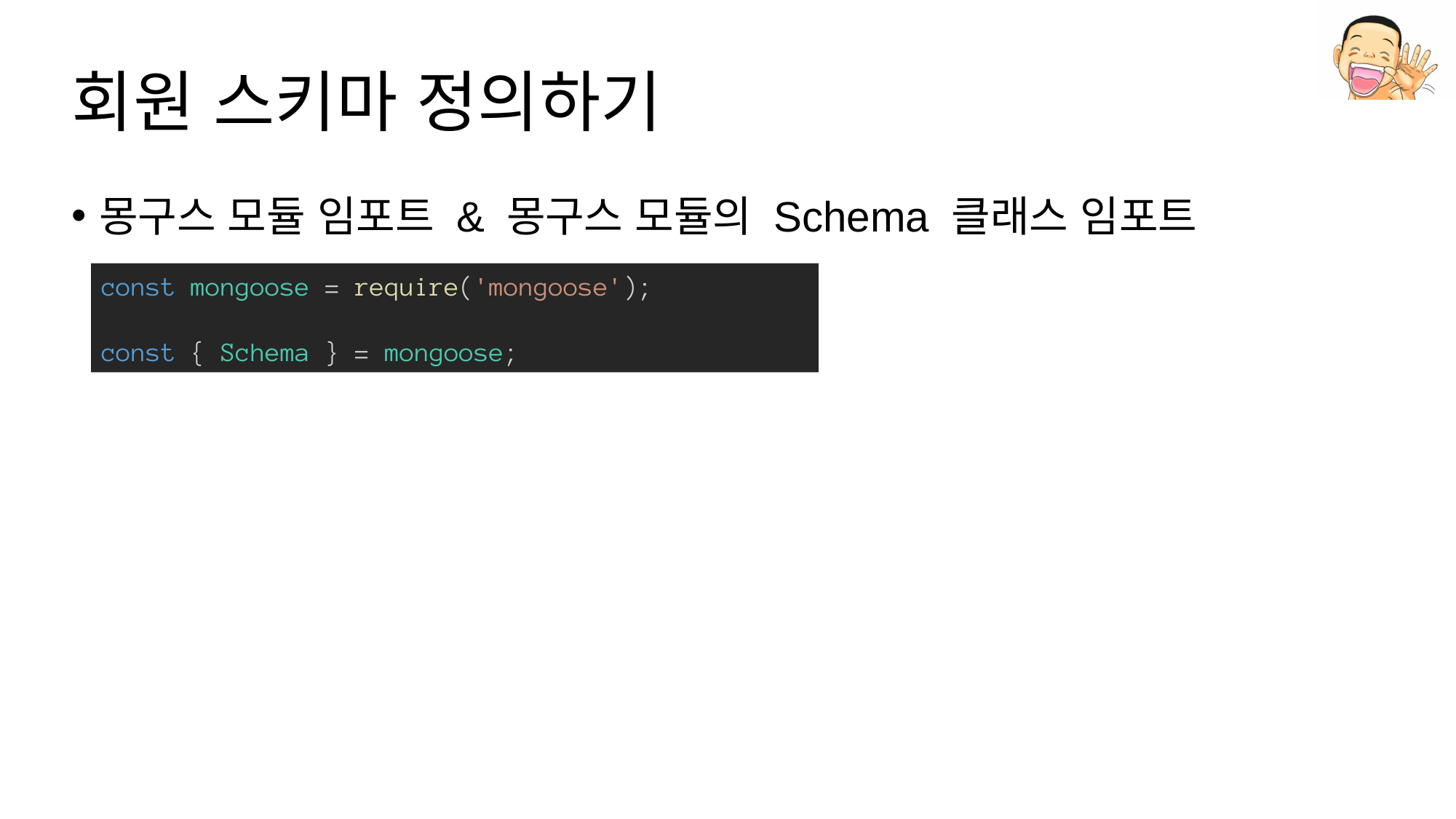

# 회원 스키마 정의하기
몽구스 모듈 임포트 & 몽구스 모듈의 Schema 클래스 임포트
const mongoose = require('mongoose');
const { Schema } = mongoose;